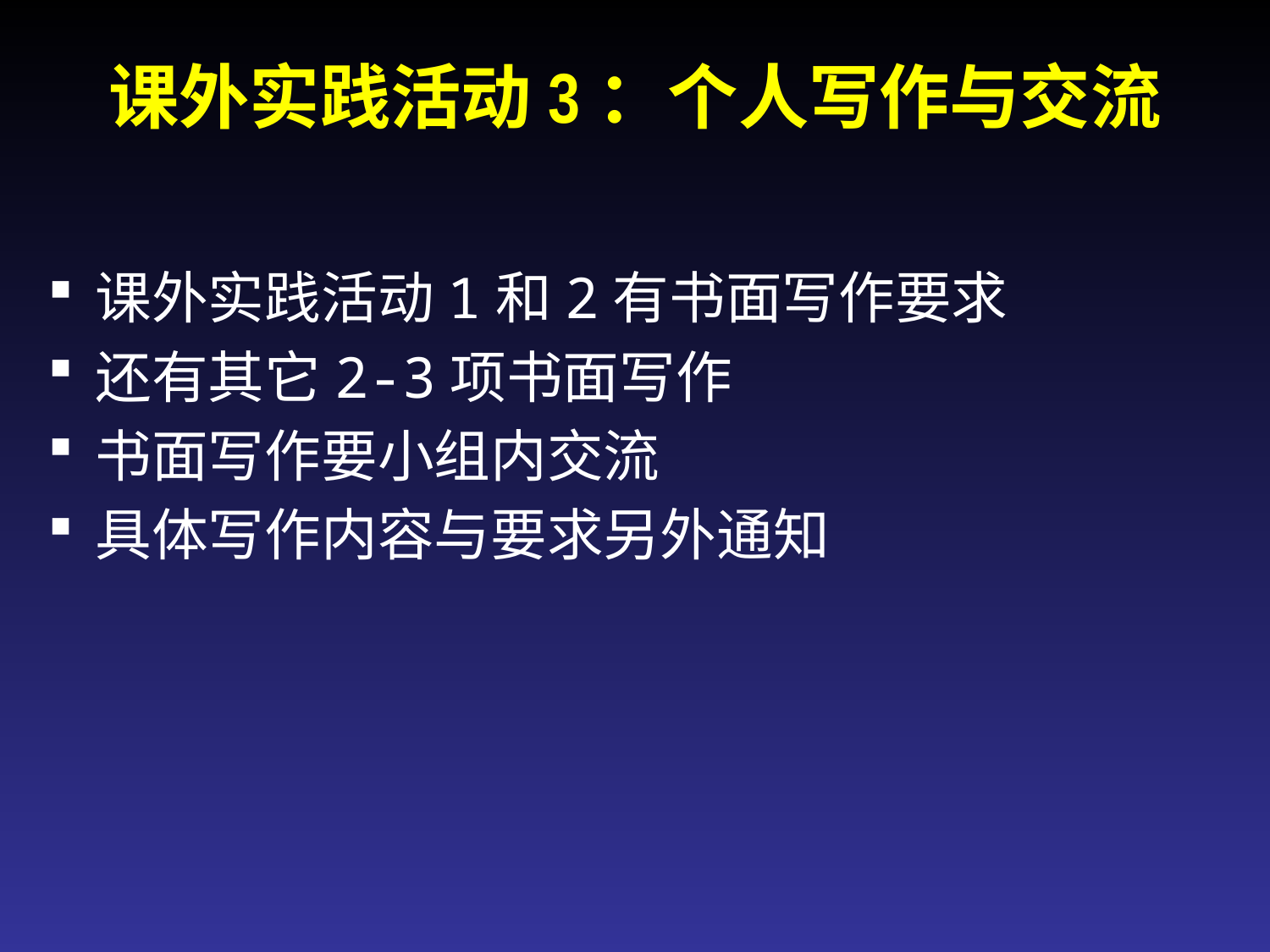

# 课外实践活动3：个人写作与交流
课外实践活动1和2有书面写作要求
还有其它2-3项书面写作
书面写作要小组内交流
具体写作内容与要求另外通知